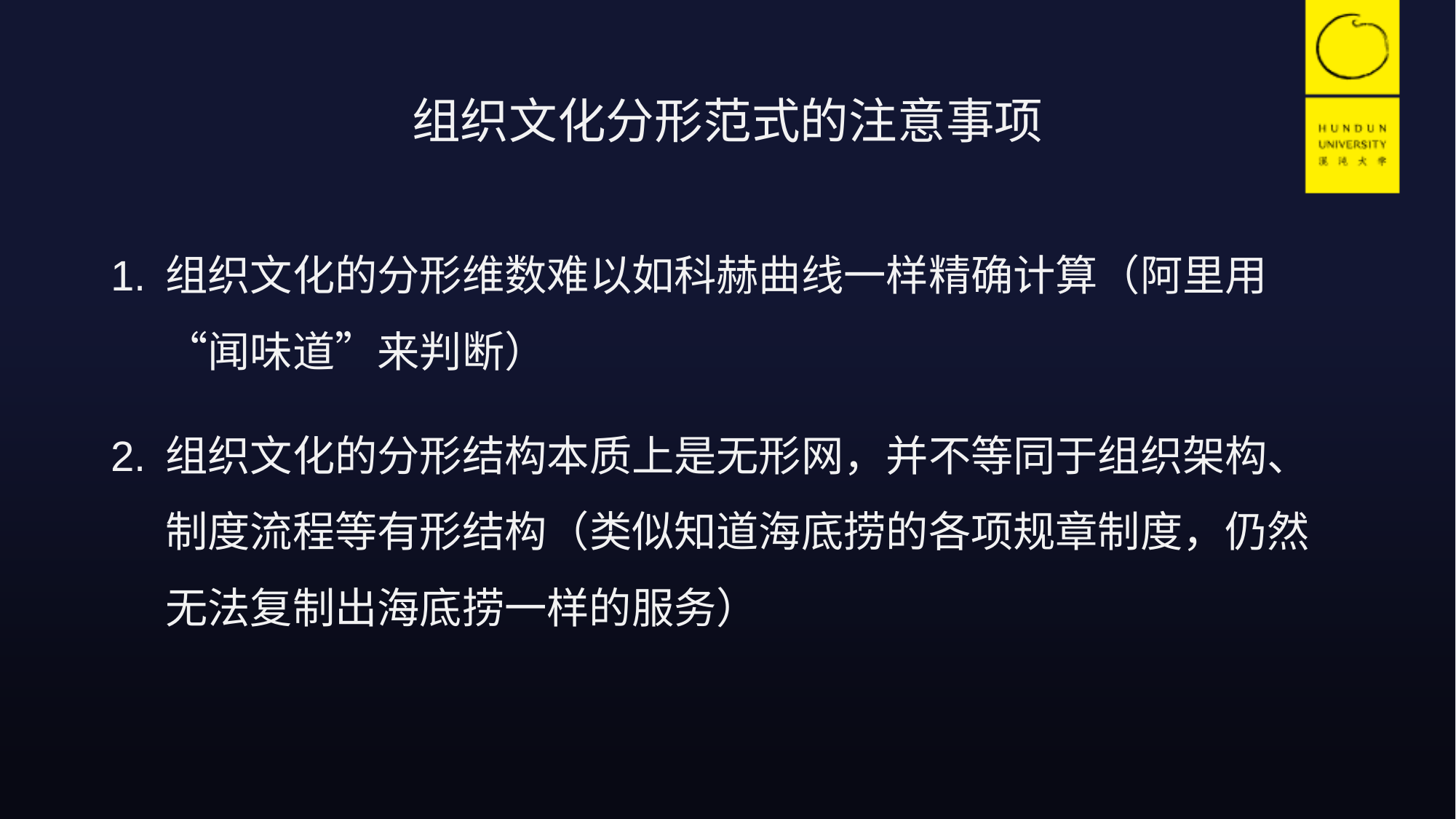

# 组织文化分形范式的注意事项
组织文化的分形维数难以如科赫曲线一样精确计算（阿里用“闻味道”来判断）
组织文化的分形结构本质上是无形网，并不等同于组织架构、制度流程等有形结构（类似知道海底捞的各项规章制度，仍然无法复制出海底捞一样的服务）